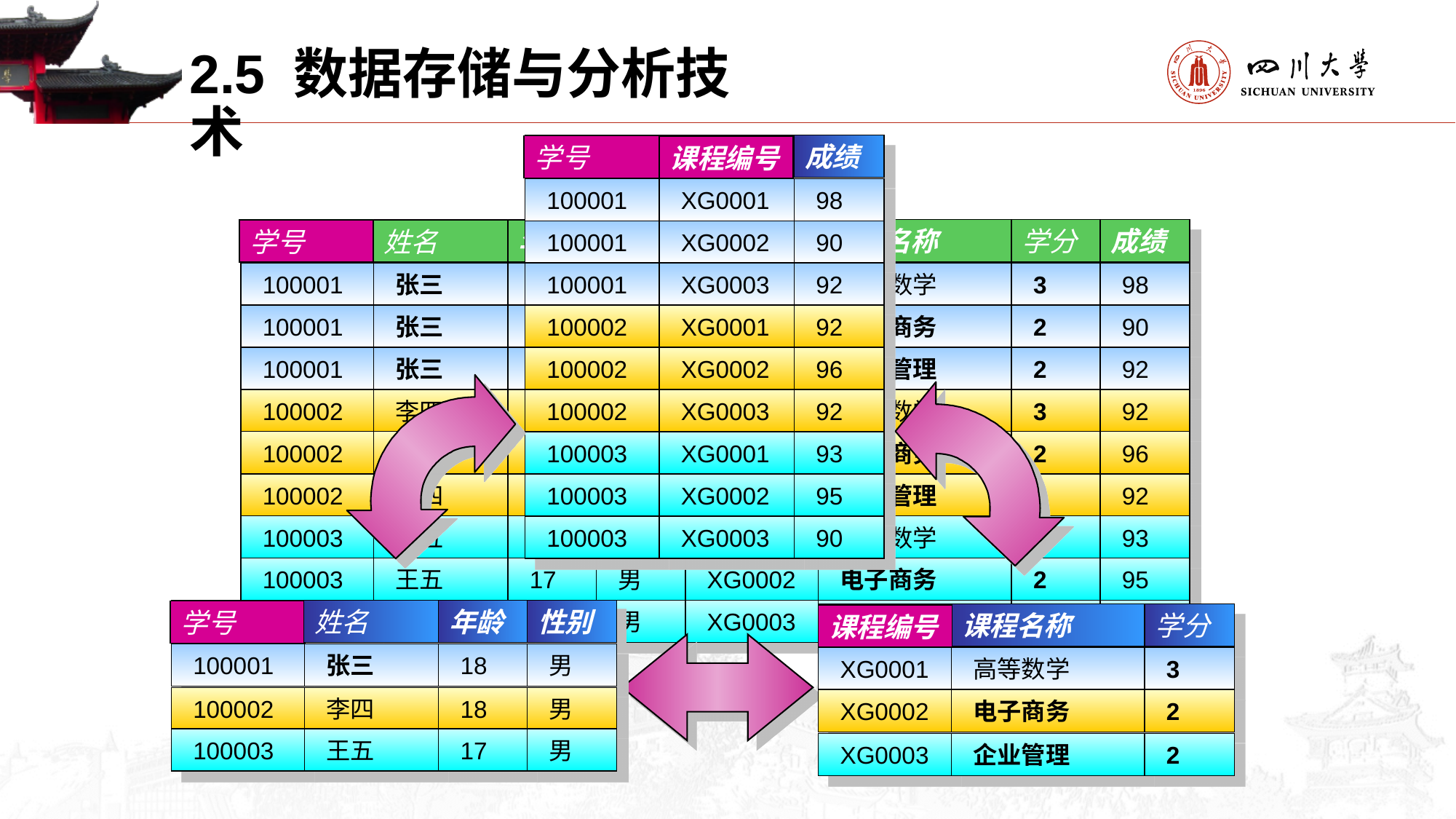

2.5 数据存储与分析技术

学号
100001
100001
100001
100002
100002
100002
100003
100003
100003
课程编号
XG0001
XG0002
XG0003
XG0001
XG0002
XG0003
XG0001
XG0002
XG0003
成绩
学号
课程编号
98
90
92
92
96
92
93
95
90

学号
姓名
年龄
性别
学号
100001
张三
18
男
100002
李四
18
男
100003
王五
17
男
课程编号
课程名称
学分
课程编号
XG0001
高等数学
3
XG0002
电子商务
2
XG0003
企业管理
2

学号
100001
100001
100001
100002
100002
100002
100003
100003
100003
姓名
年龄
性别
课程编号
XG0001
XG0002
XG0003
XG0001
XG0002
XG0003
XG0001
XG0002
XG0003
课程名称
课程名称
学分
成绩
学分
成绩
学号
姓名
年龄
性别
课程编号
张三
18
男
高等数学
3
98
张三
18
男
电子商务
2
90
张三
18
男
企业管理
2
92
李四
18
男
高等数学
3
92
李四
18
男
电子商务
2
96
李四
18
男
企业管理
2
92
王五
17
男
高等数学
3
93
王五
17
男
电子商务
2
95
王五
17
男
企业管理
2
90